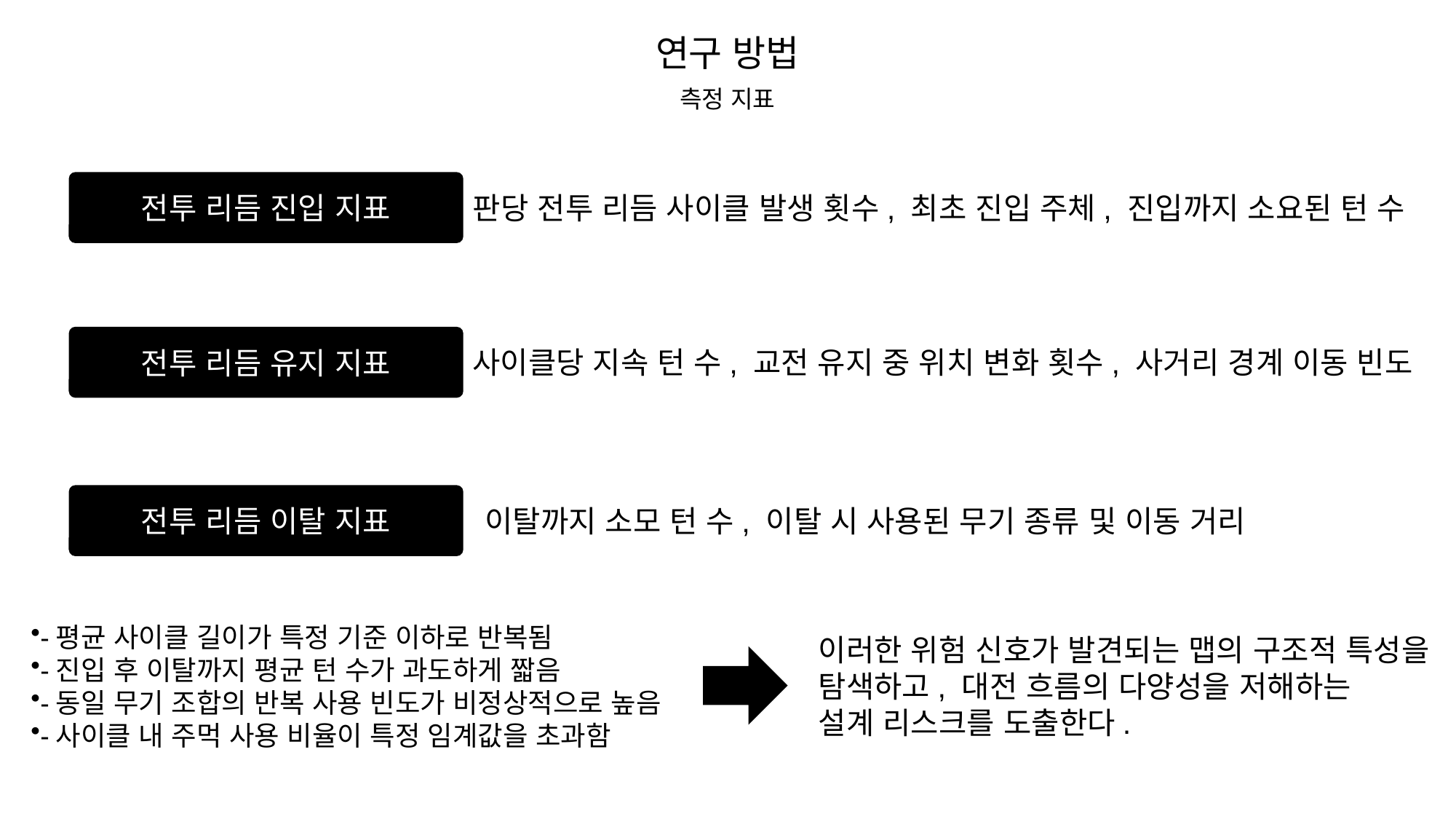

연구 방법
측정 지표
전투 리듬 진입 지표
판당 전투 리듬 사이클 발생 횟수, 최초 진입 주체, 진입까지 소요된 턴 수
전투 리듬 유지 지표
사이클당 지속 턴 수, 교전 유지 중 위치 변화 횟수, 사거리 경계 이동 빈도
전투 리듬 이탈 지표
이탈까지 소모 턴 수, 이탈 시 사용된 무기 종류 및 이동 거리
-평균 사이클 길이가 특정 기준 이하로 반복됨
-진입 후 이탈까지 평균 턴 수가 과도하게 짧음
-동일 무기 조합의 반복 사용 빈도가 비정상적으로 높음
-사이클 내 주먹 사용 비율이 특정 임계값을 초과함
이러한 위험 신호가 발견되는 맵의 구조적 특성을
탐색하고, 대전 흐름의 다양성을 저해하는
설계 리스크를 도출한다.